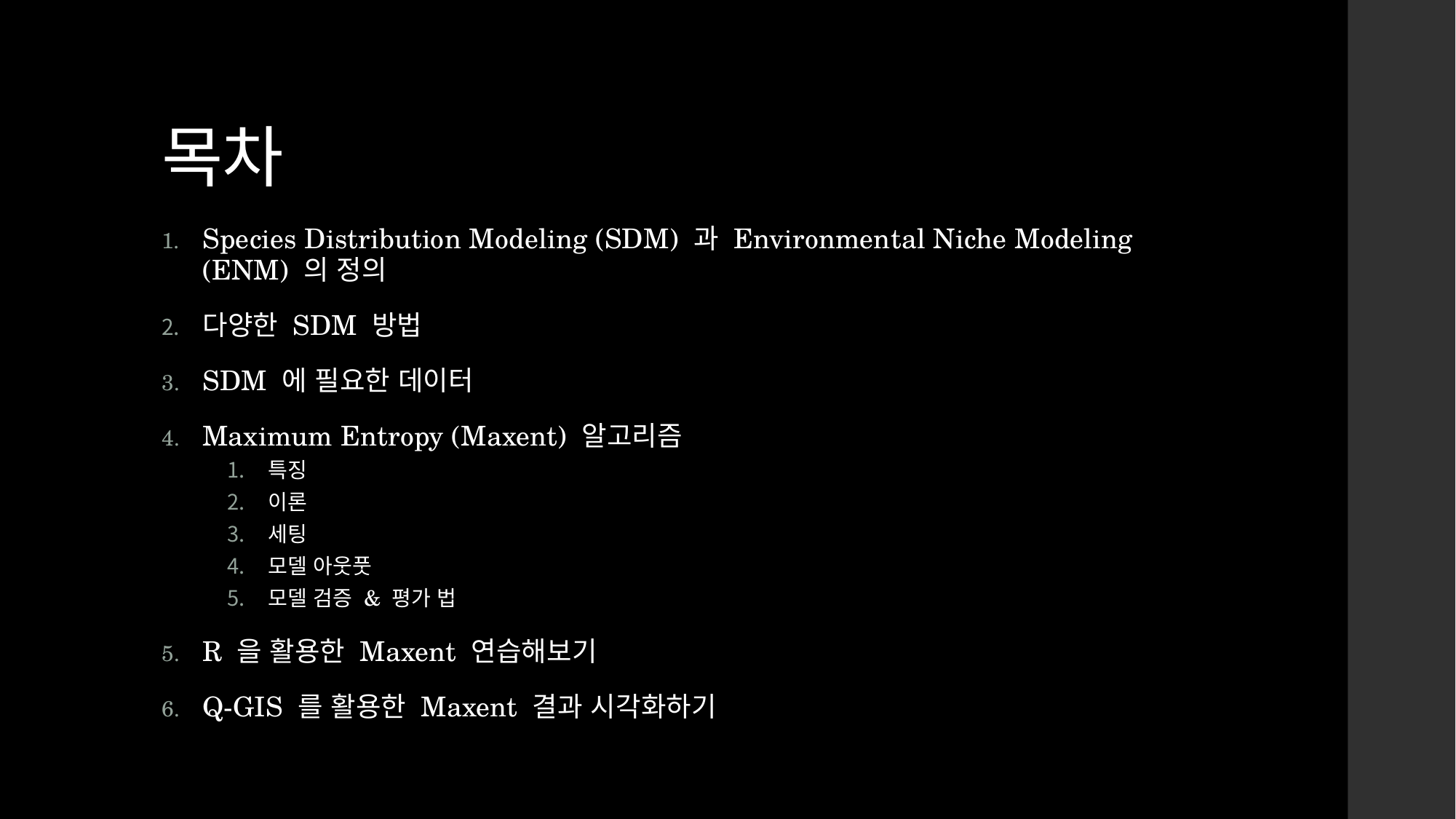

# 목차
Species Distribution Modeling (SDM) 과 Environmental Niche Modeling (ENM) 의 정의
다양한 SDM 방법
SDM 에 필요한 데이터
Maximum Entropy (Maxent) 알고리즘
특징
이론
세팅
모델 아웃풋
모델 검증 & 평가 법
R 을 활용한 Maxent 연습해보기
Q-GIS 를 활용한 Maxent 결과 시각화하기